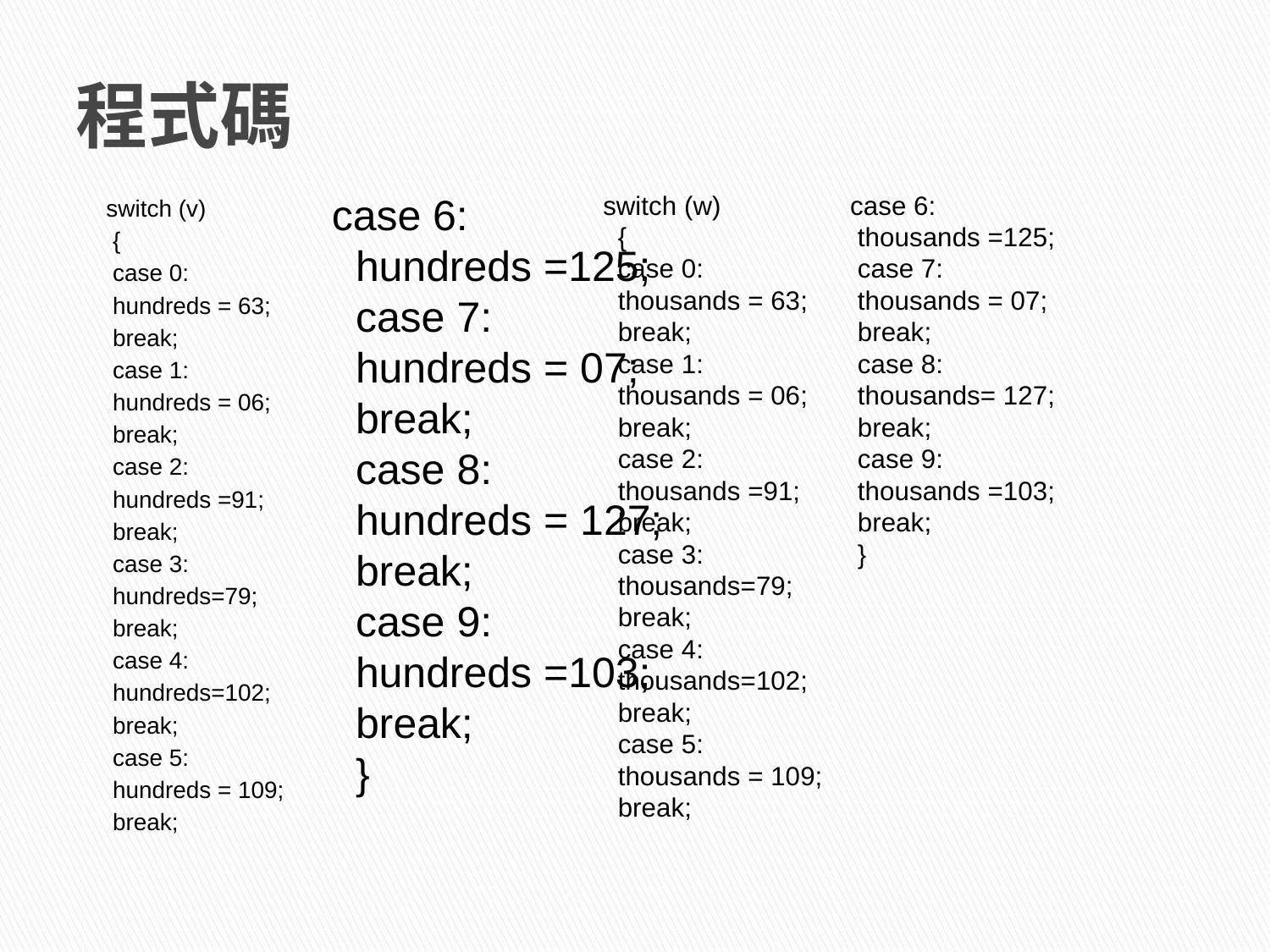

# 程式碼
case 6:
  hundreds =125;
  case 7:
  hundreds = 07;
  break;
  case 8:
  hundreds = 127;
  break;
  case 9:
  hundreds =103;
  break;
  }
switch (w)
  {
  case 0:
  thousands = 63;
  break;
  case 1:
  thousands = 06;
  break;
  case 2:
  thousands =91;
  break;
  case 3:
  thousands=79;
  break;
  case 4:
  thousands=102;
  break;
  case 5:
  thousands = 109;
  break;
 case 6:
  thousands =125;
  case 7:
  thousands = 07;
  break;
  case 8:
  thousands= 127;
  break;
  case 9:
  thousands =103;
  break;
  }
 switch (v)
  {
  case 0:
  hundreds = 63;
  break;
  case 1:
  hundreds = 06;
  break;
  case 2:
  hundreds =91;
  break;
  case 3:
  hundreds=79;
  break;
  case 4:
  hundreds=102;
  break;
  case 5:
  hundreds = 109;
  break;